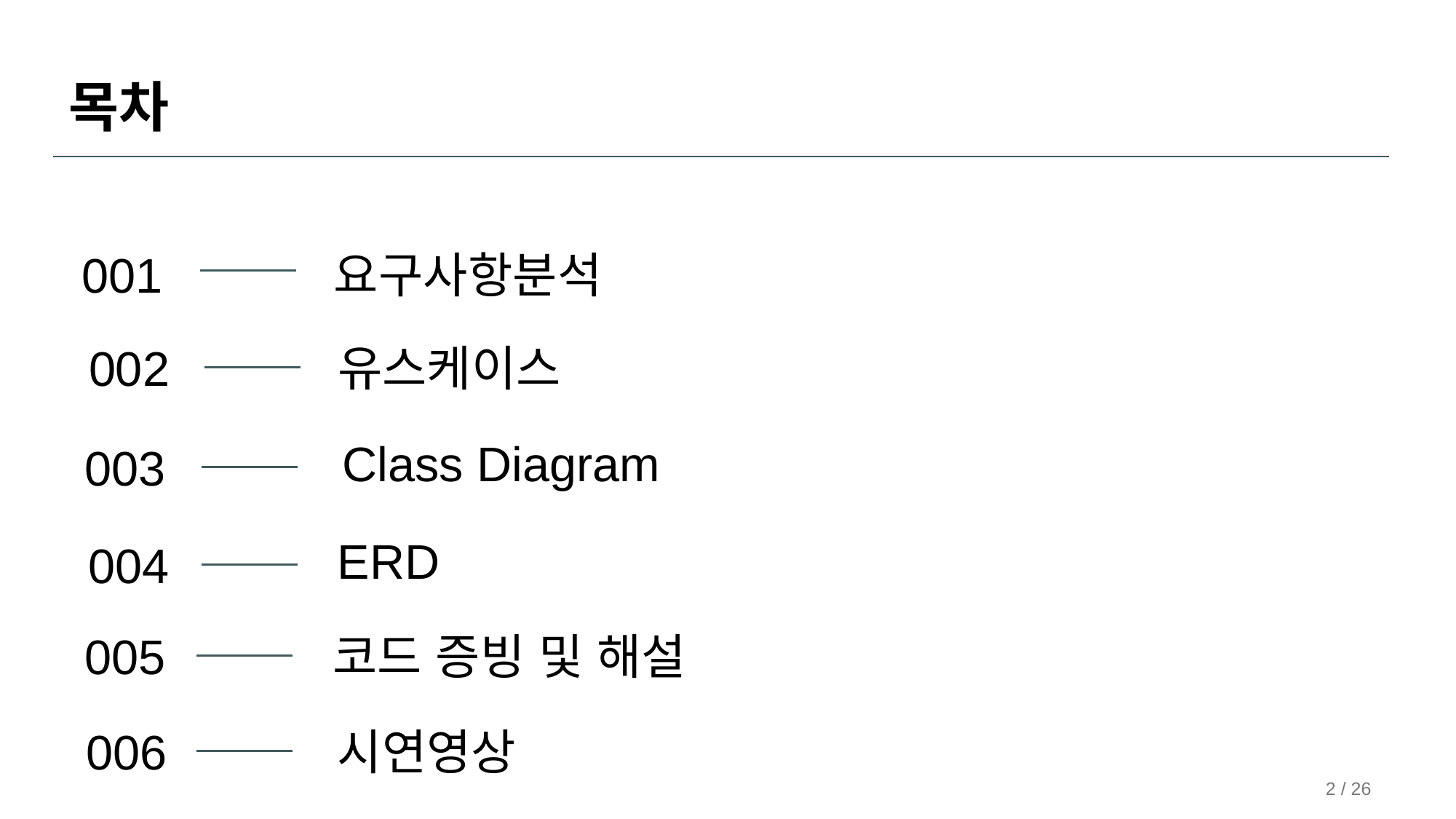

목차
요구사항분석
001
유스케이스
002
Class Diagram
003
ERD
004
005
 코드 증빙 및 해설
006
 시연영상
2 / 26